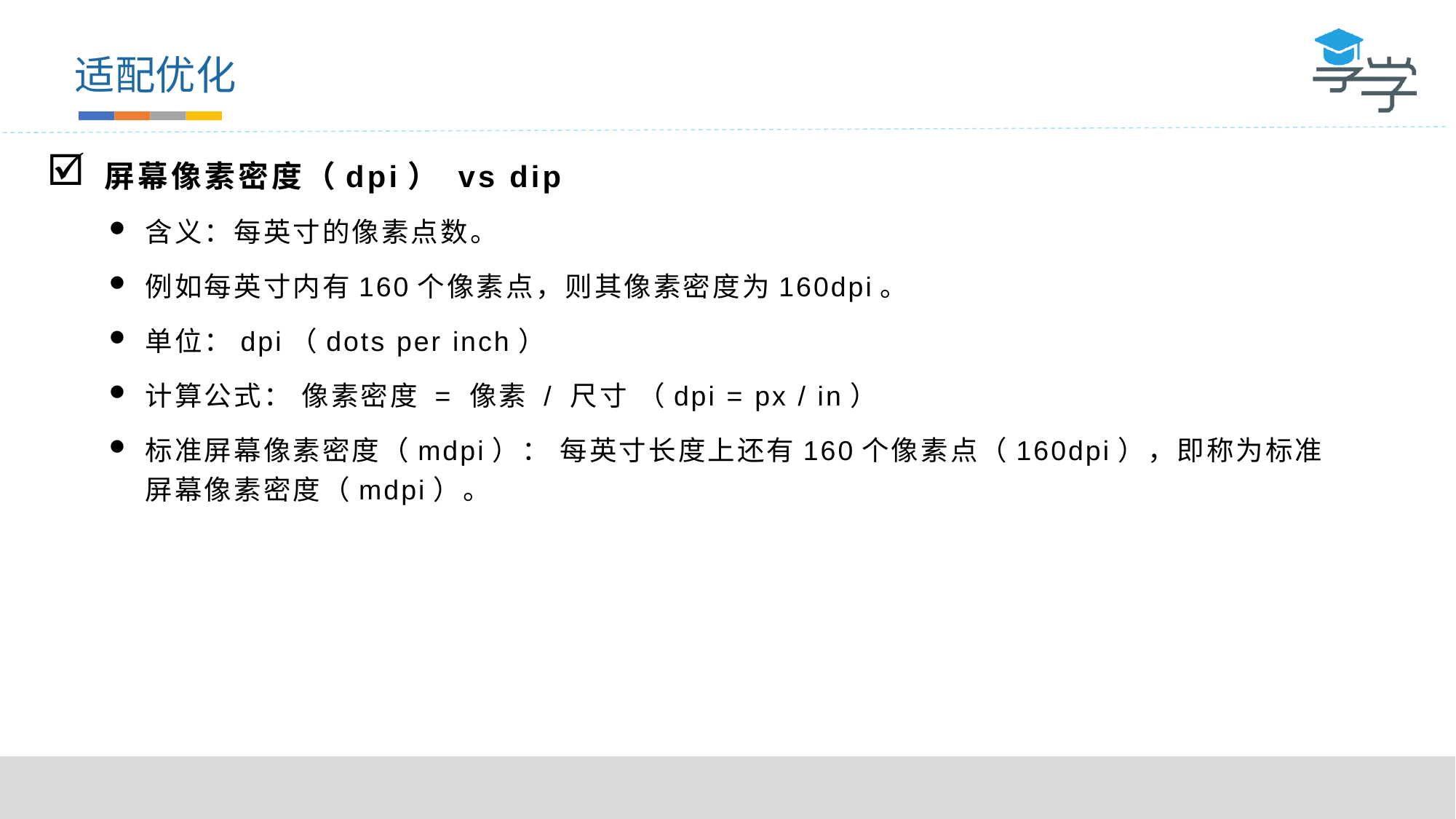

适配优化

屏幕像素密度（dpi） vs dip
含义：每英寸的像素点数。
例如每英寸内有160个像素点，则其像素密度为160dpi。
单位：dpi（dots per inch）
计算公式： 像素密度 = 像素 / 尺寸 （dpi = px / in）
标准屏幕像素密度（mdpi）： 每英寸长度上还有160个像素点（160dpi），即称为标准屏幕像素密度（mdpi）。